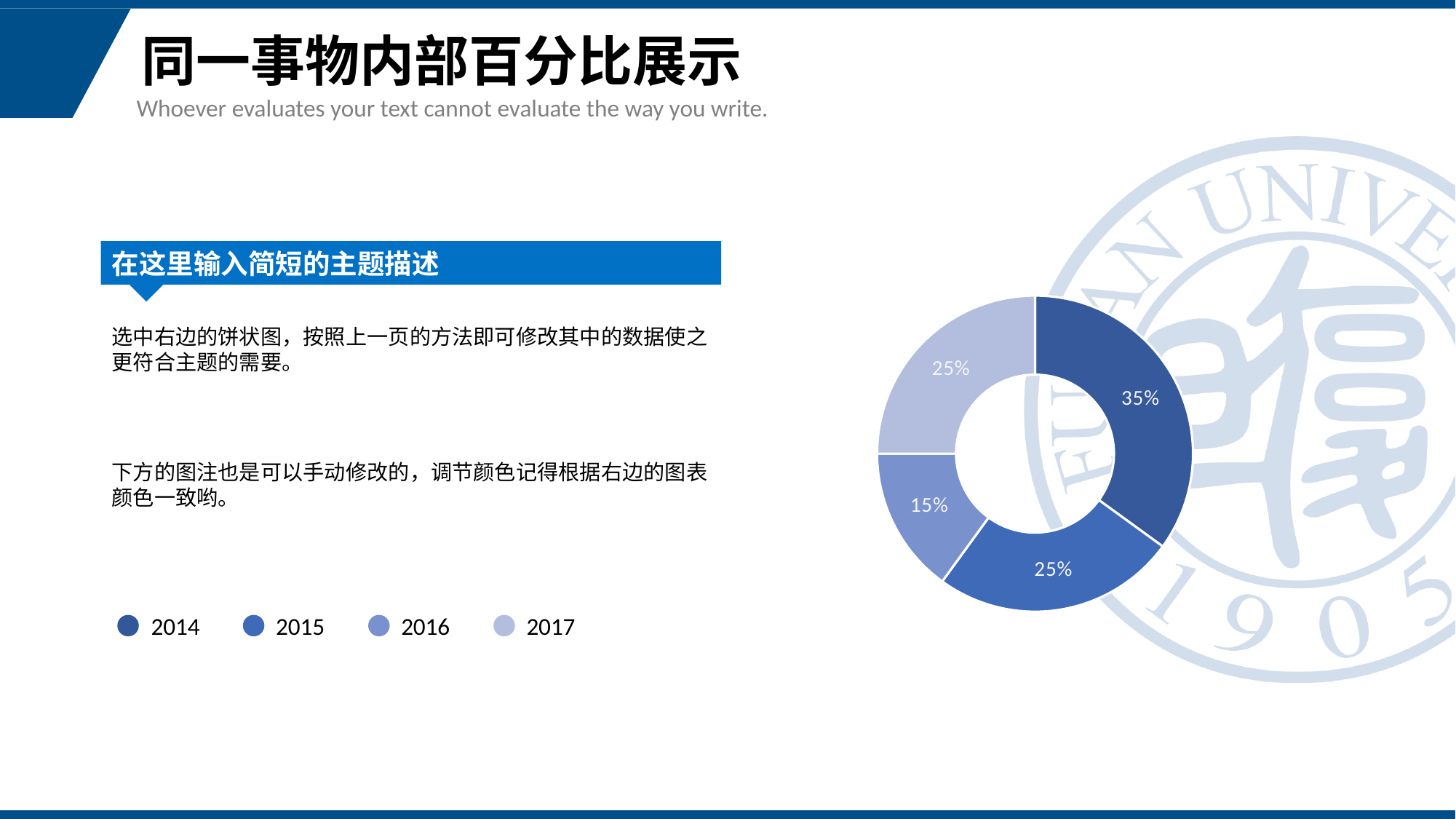

# 同一事物内部百分比展示
Whoever evaluates your text cannot evaluate the way you write.
在这里输入简短的主题描述

选中右边的饼状图，按照上一页的方法即可修改其中的数据使之更符合主题的需要。

### Chart

| Category | 销售额 |
|---|---|
| 第一季度 | 0.35 |
| 第二季度 | 0.25 |
| 第三季度 | 0.15 |
| 第四季度 | 0.25 |
下方的图注也是可以手动修改的，调节颜色记得根据右边的图表颜色一致哟。
2014
2015
2016
2017